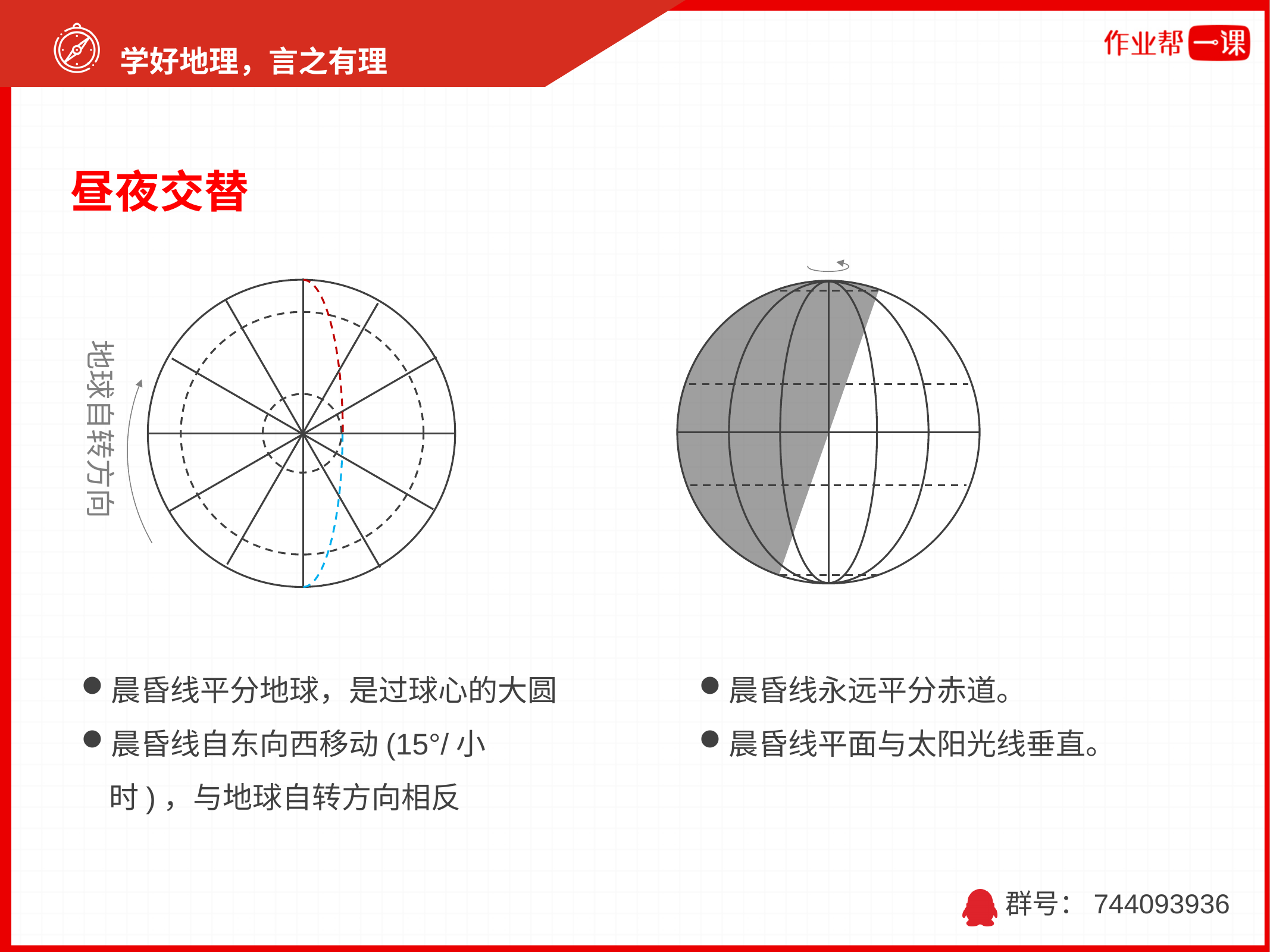

昼夜交替

地球自转方向

晨昏线平分地球，是过球心的大圆
晨昏线自东向西移动(15°/小时)，与地球自转方向相反
晨昏线永远平分赤道。
晨昏线平面与太阳光线垂直。